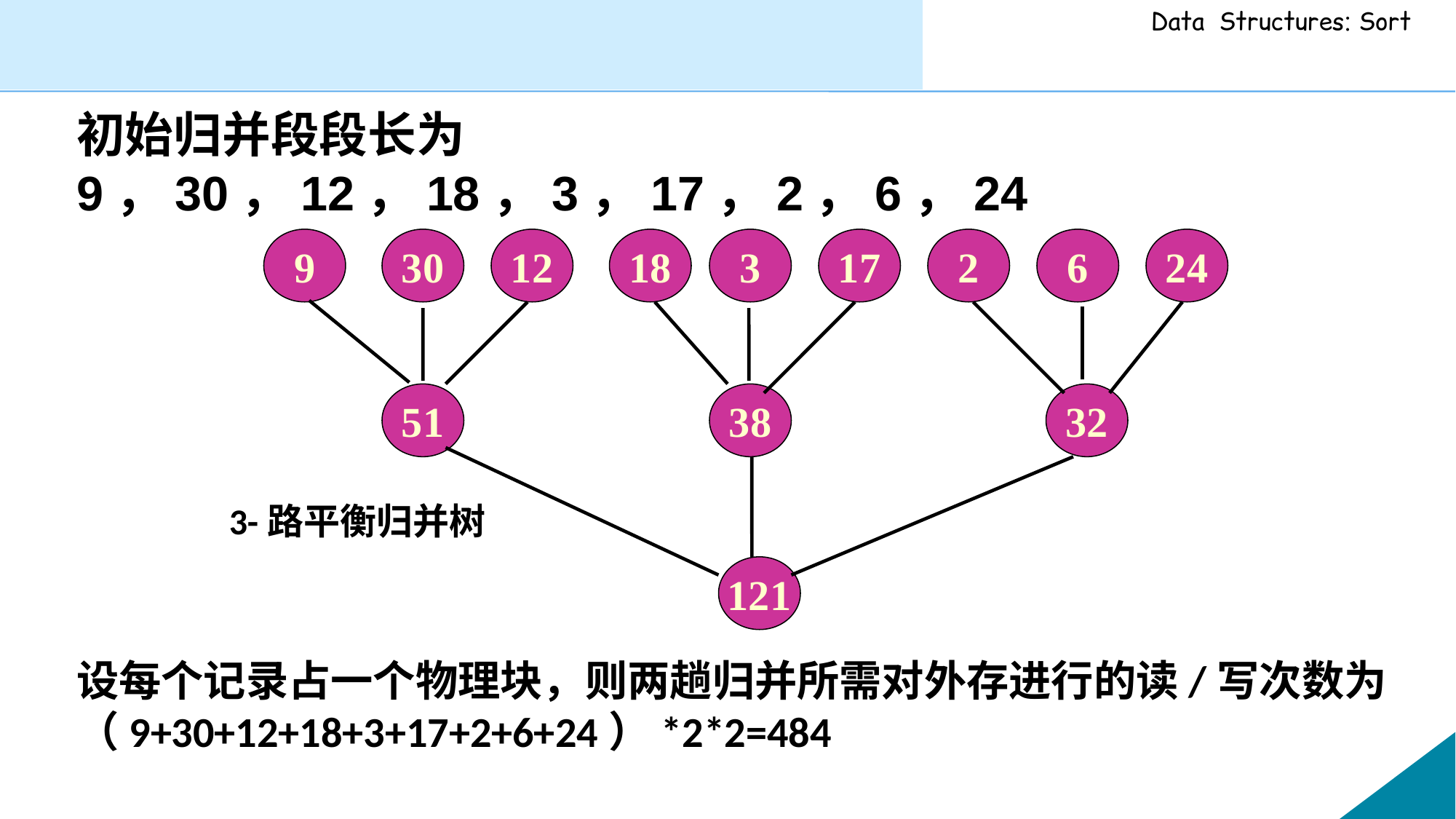

初始归并段段长为9，30，12，18，3，17，2，6，24
9
30
12
18
3
17
2
6
24

51
38
32

3-路平衡归并树
121
设每个记录占一个物理块，则两趟归并所需对外存进行的读/写次数为
（9+30+12+18+3+17+2+6+24）*2*2=484